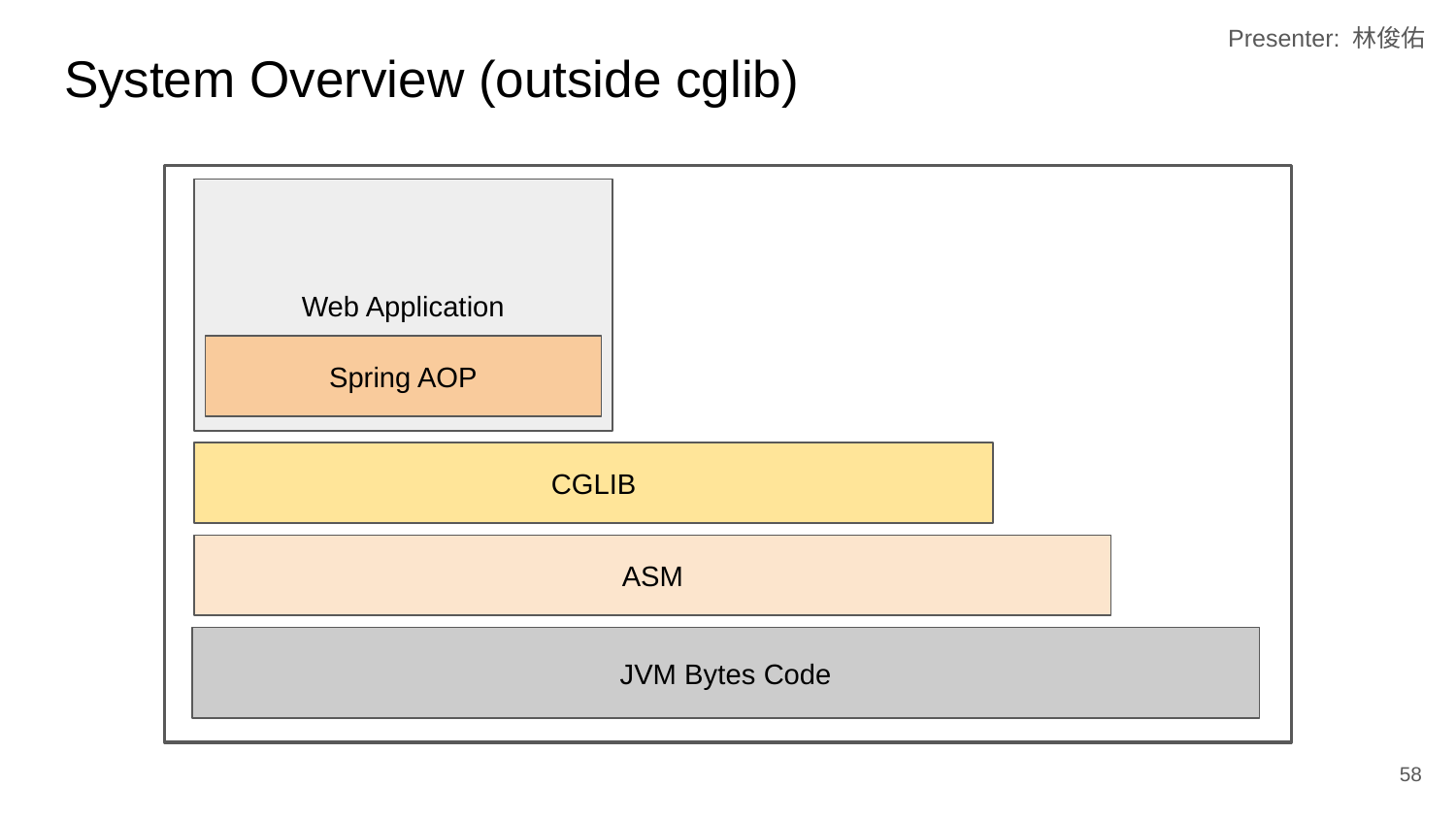

Presenter: 林俊佑
# System Overview (outside cglib)

Web Application
Spring AOP
CGLIB
ASM
JVM Bytes Code
58